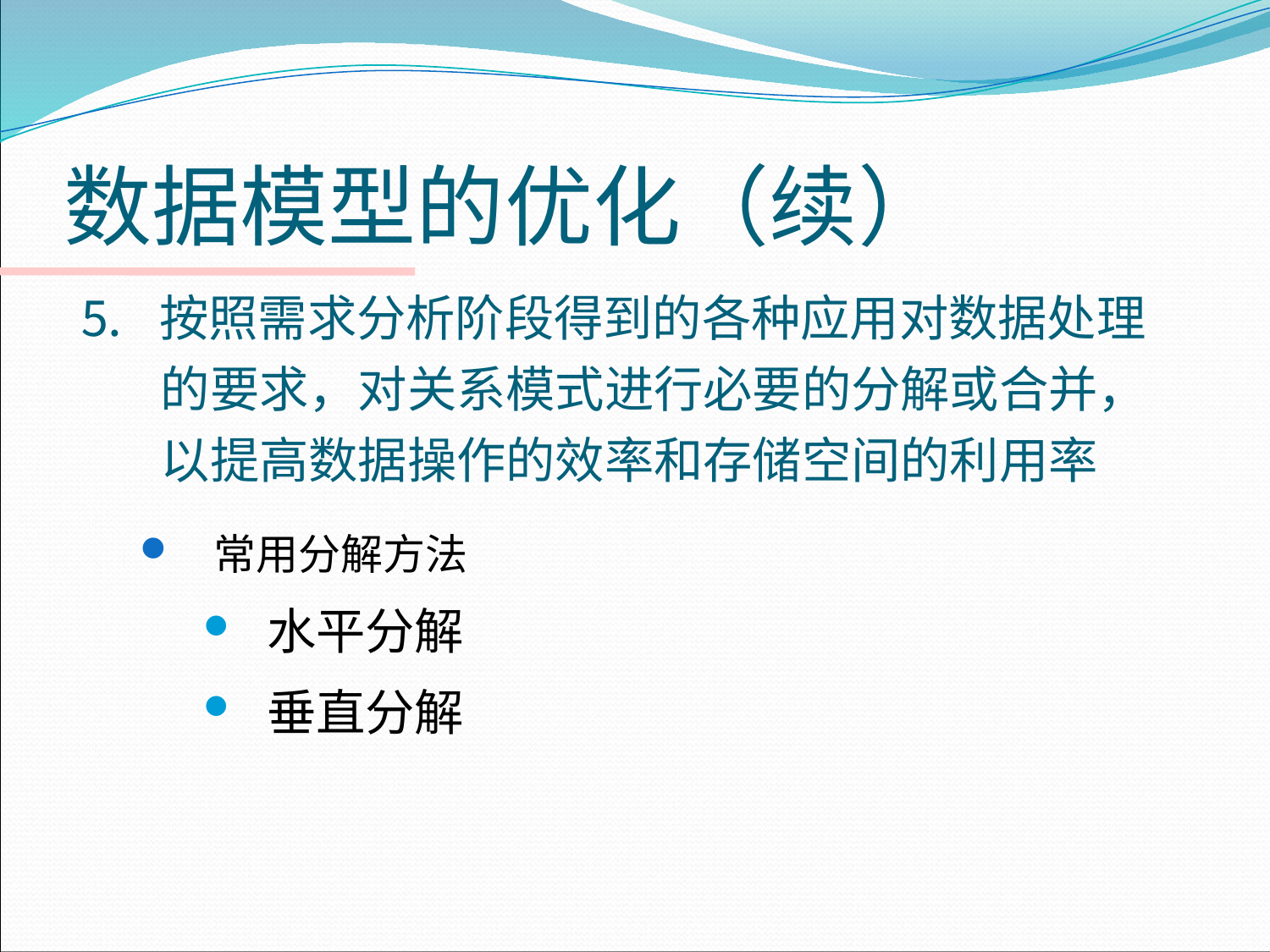

# 数据模型的优化（续）
⒌  按照需求分析阶段得到的各种应用对数据处理的要求，对关系模式进行必要的分解或合并，以提高数据操作的效率和存储空间的利用率
常用分解方法
水平分解
垂直分解

771